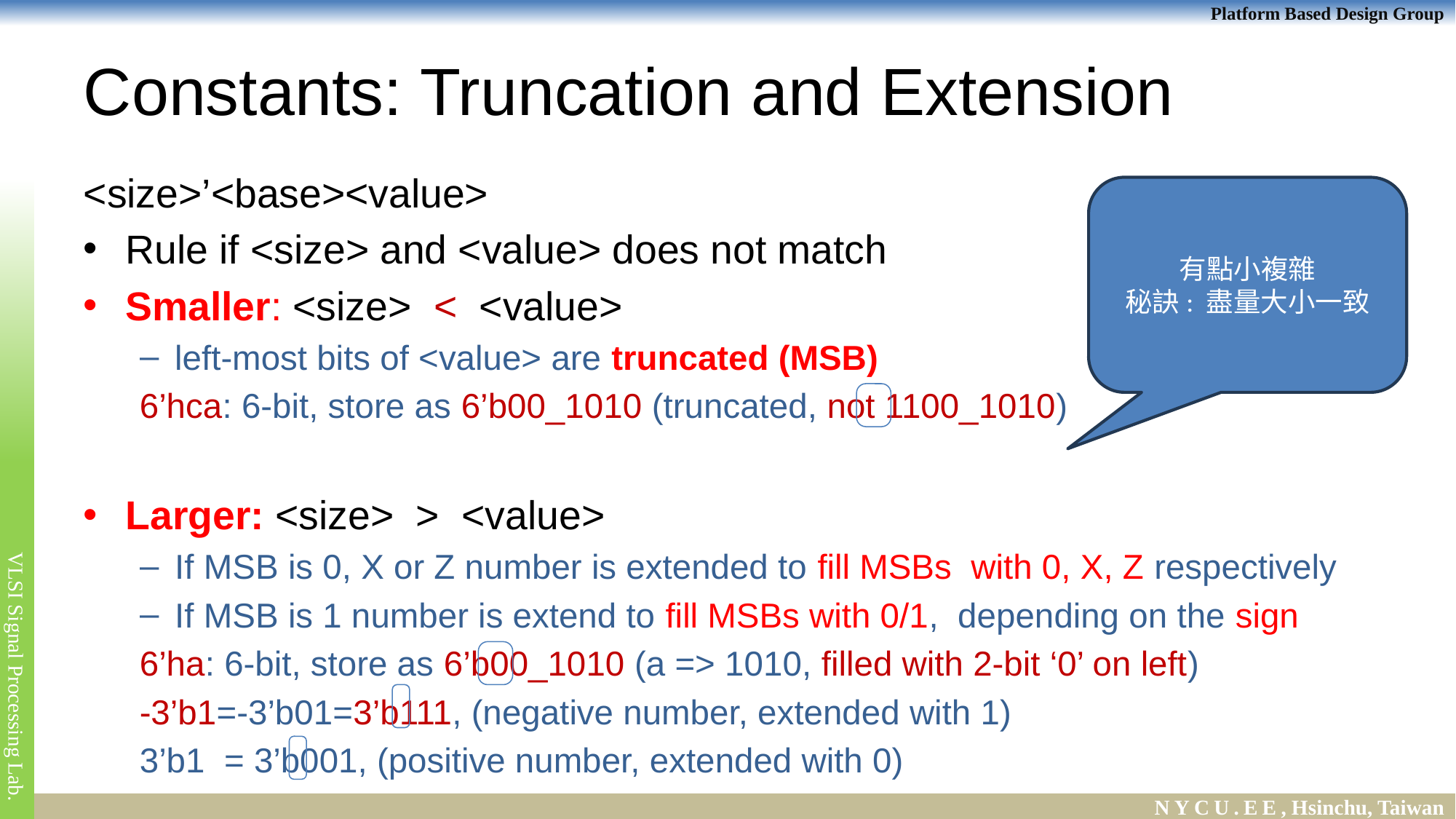

# Constants: Truncation and Extension
<size>’<base><value>
Rule if <size> and <value> does not match
Smaller: <size>  <  <value>
left-most bits of <value> are truncated (MSB)
6’hca: 6-bit, store as 6’b00_1010 (truncated, not 1100_1010)

Larger: <size>  >  <value>
If MSB is 0, X or Z number is extended to fill MSBs  with 0, X, Z respectively
If MSB is 1 number is extend to fill MSBs with 0/1,  depending on the sign
6’ha: 6-bit, store as 6’b00_1010 (a => 1010, filled with 2-bit ‘0’ on left)
-3’b1=-3’b01=3’b111, (negative number, extended with 1)
3’b1  = 3’b001, (positive number, extended with 0)

有點小複雜
秘訣: 盡量大小一致